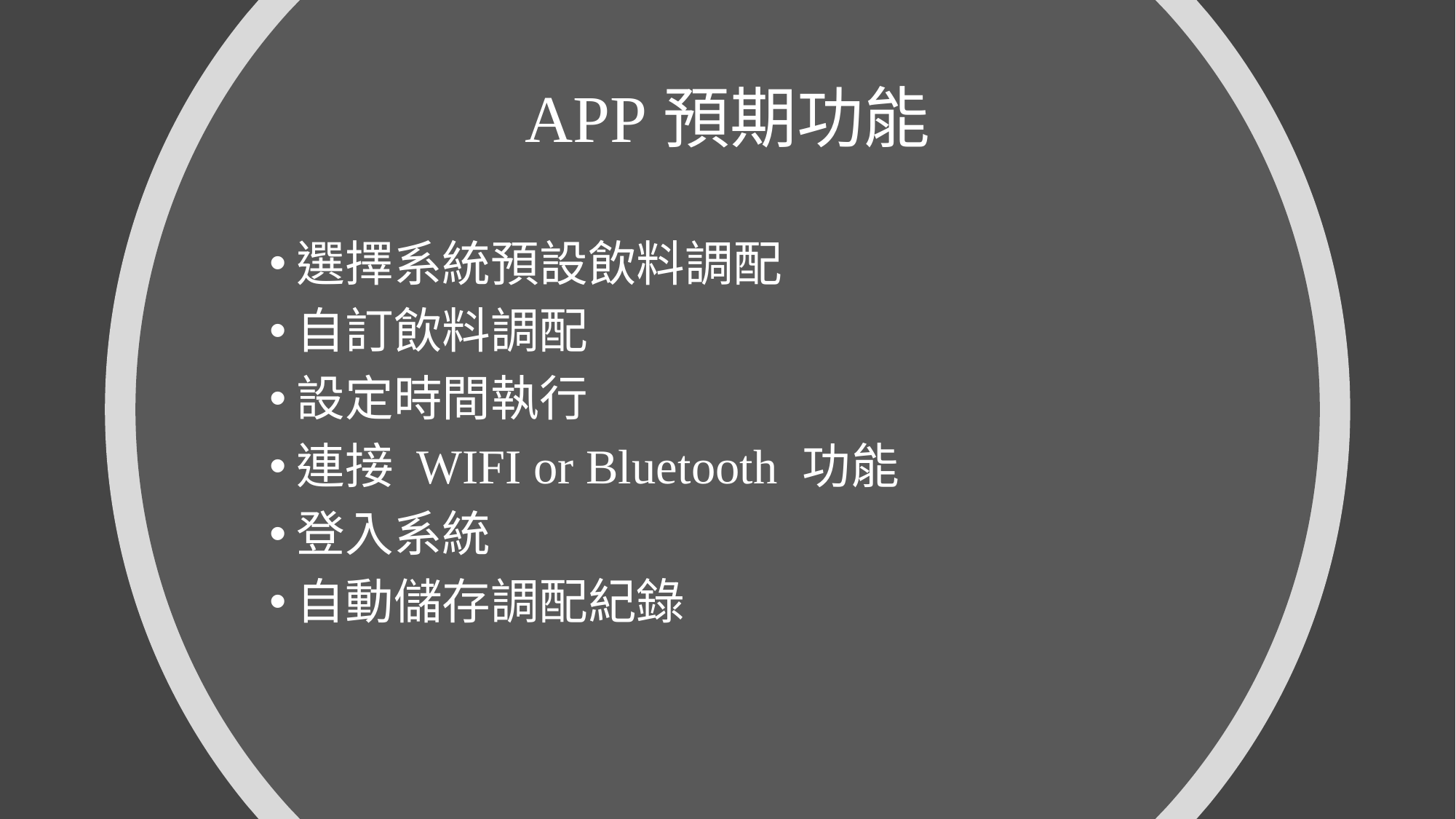

# APP預期功能
選擇系統預設飲料調配
自訂飲料調配
設定時間執行
連接 WIFI or Bluetooth 功能
登入系統
自動儲存調配紀錄